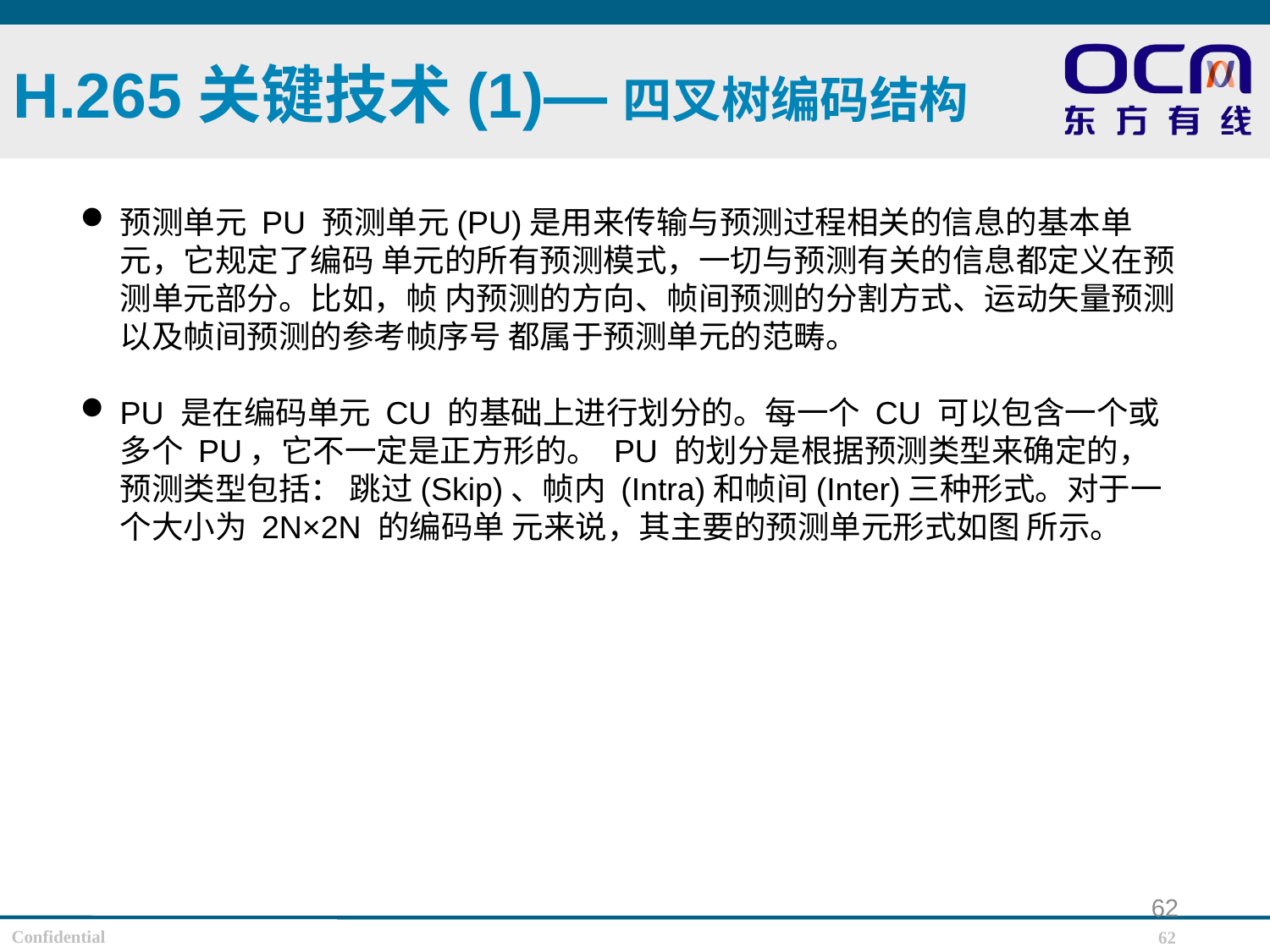

H.265关键技术(1)—四叉树编码结构
预测单元 PU 预测单元(PU)是用来传输与预测过程相关的信息的基本单元，它规定了编码 单元的所有预测模式，一切与预测有关的信息都定义在预测单元部分。比如，帧 内预测的方向、帧间预测的分割方式、运动矢量预测以及帧间预测的参考帧序号 都属于预测单元的范畴。

PU 是在编码单元 CU 的基础上进行划分的。每一个 CU 可以包含一个或多个 PU，它不一定是正方形的。 PU 的划分是根据预测类型来确定的，预测类型包括： 跳过(Skip)、帧内 (Intra)和帧间(Inter)三种形式。对于一个大小为 2N×2N 的编码单 元来说，其主要的预测单元形式如图 所示。
62